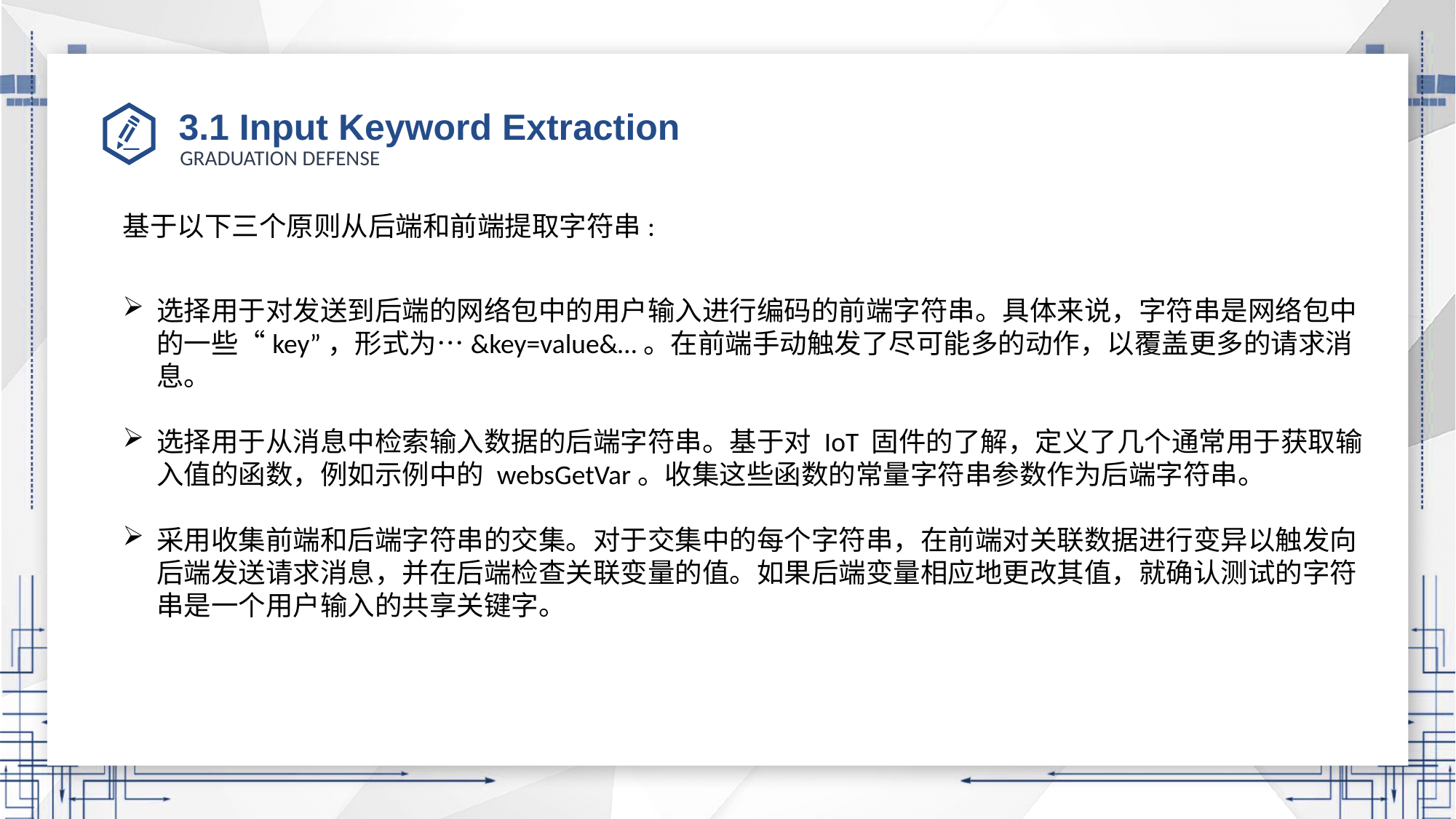

# 3.1 Input Keyword Extraction
基于以下三个原则从后端和前端提取字符串:
选择用于对发送到后端的网络包中的用户输入进行编码的前端字符串。具体来说，字符串是网络包中的一些“key”，形式为…&key=value&…。在前端手动触发了尽可能多的动作，以覆盖更多的请求消息。

选择用于从消息中检索输入数据的后端字符串。基于对 IoT 固件的了解，定义了几个通常用于获取输入值的函数，例如示例中的 websGetVar。收集这些函数的常量字符串参数作为后端字符串。

采用收集前端和后端字符串的交集。对于交集中的每个字符串，在前端对关联数据进行变异以触发向后端发送请求消息，并在后端检查关联变量的值。如果后端变量相应地更改其值，就确认测试的字符串是一个用户输入的共享关键字。